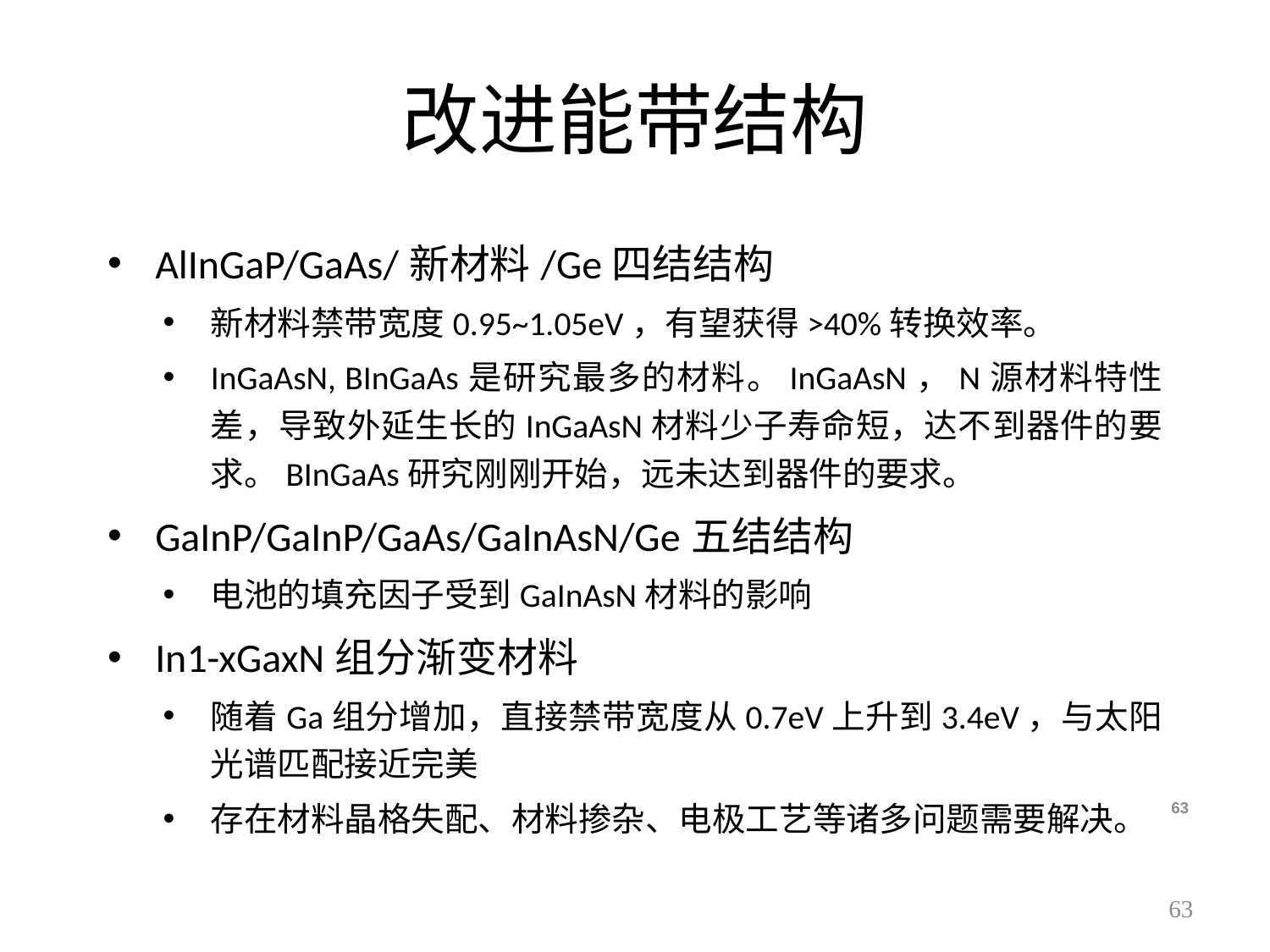

# 改进能带结构
AlInGaP/GaAs/新材料/Ge四结结构
新材料禁带宽度0.95~1.05eV，有望获得>40%转换效率。
InGaAsN, BInGaAs是研究最多的材料。InGaAsN，N源材料特性差，导致外延生长的InGaAsN材料少子寿命短，达不到器件的要求。BInGaAs研究刚刚开始，远未达到器件的要求。
GaInP/GaInP/GaAs/GaInAsN/Ge五结结构
电池的填充因子受到GaInAsN材料的影响
In1-xGaxN组分渐变材料
随着Ga组分增加，直接禁带宽度从0.7eV上升到3.4eV，与太阳光谱匹配接近完美
存在材料晶格失配、材料掺杂、电极工艺等诸多问题需要解决。
63
63